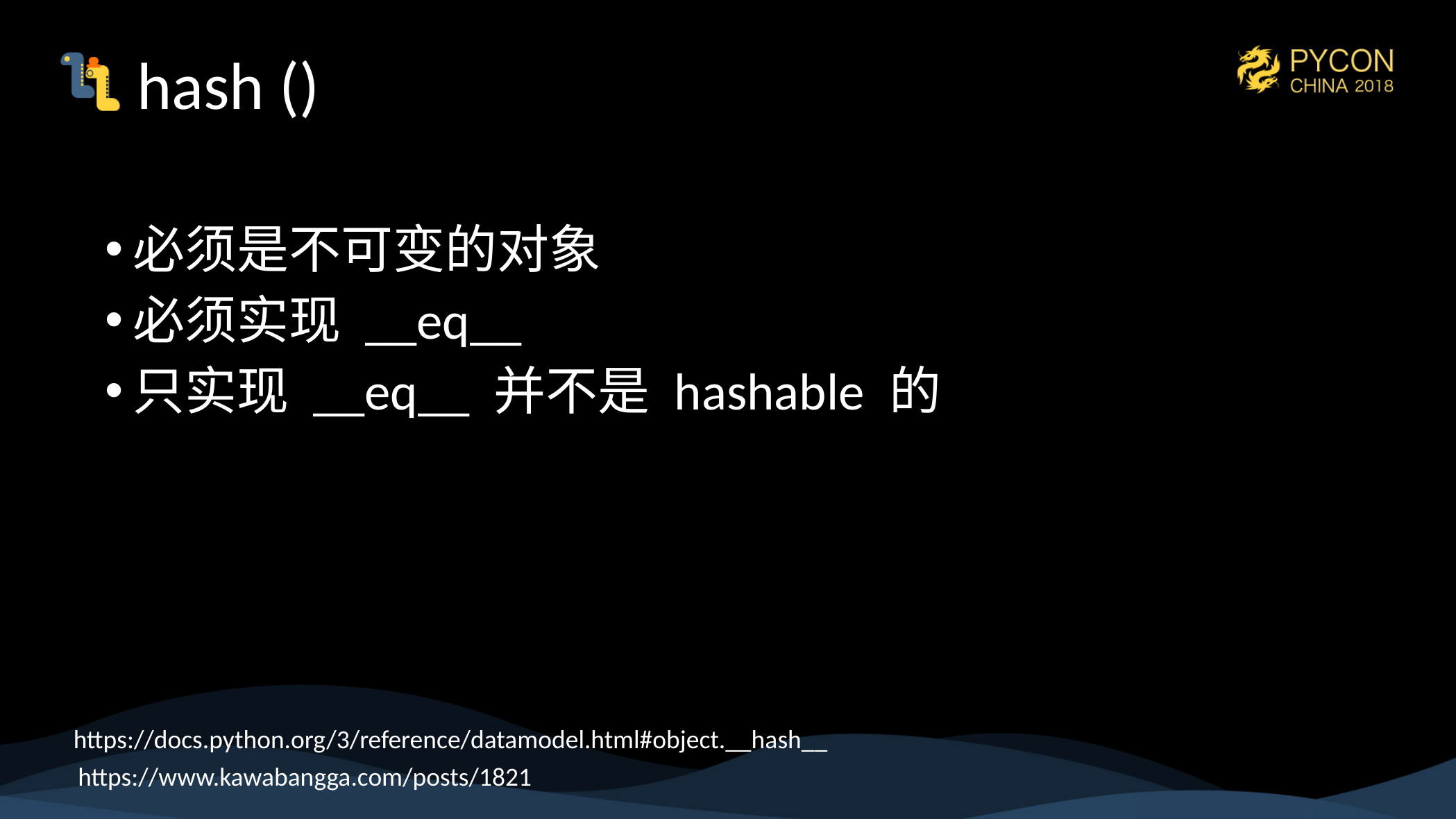

# hash ()
必须是不可变的对象
必须实现 __eq__
只实现 __eq__ 并不是 hashable 的
https://docs.python.org/3/reference/datamodel.html#object.__hash__
https://www.kawabangga.com/posts/1821